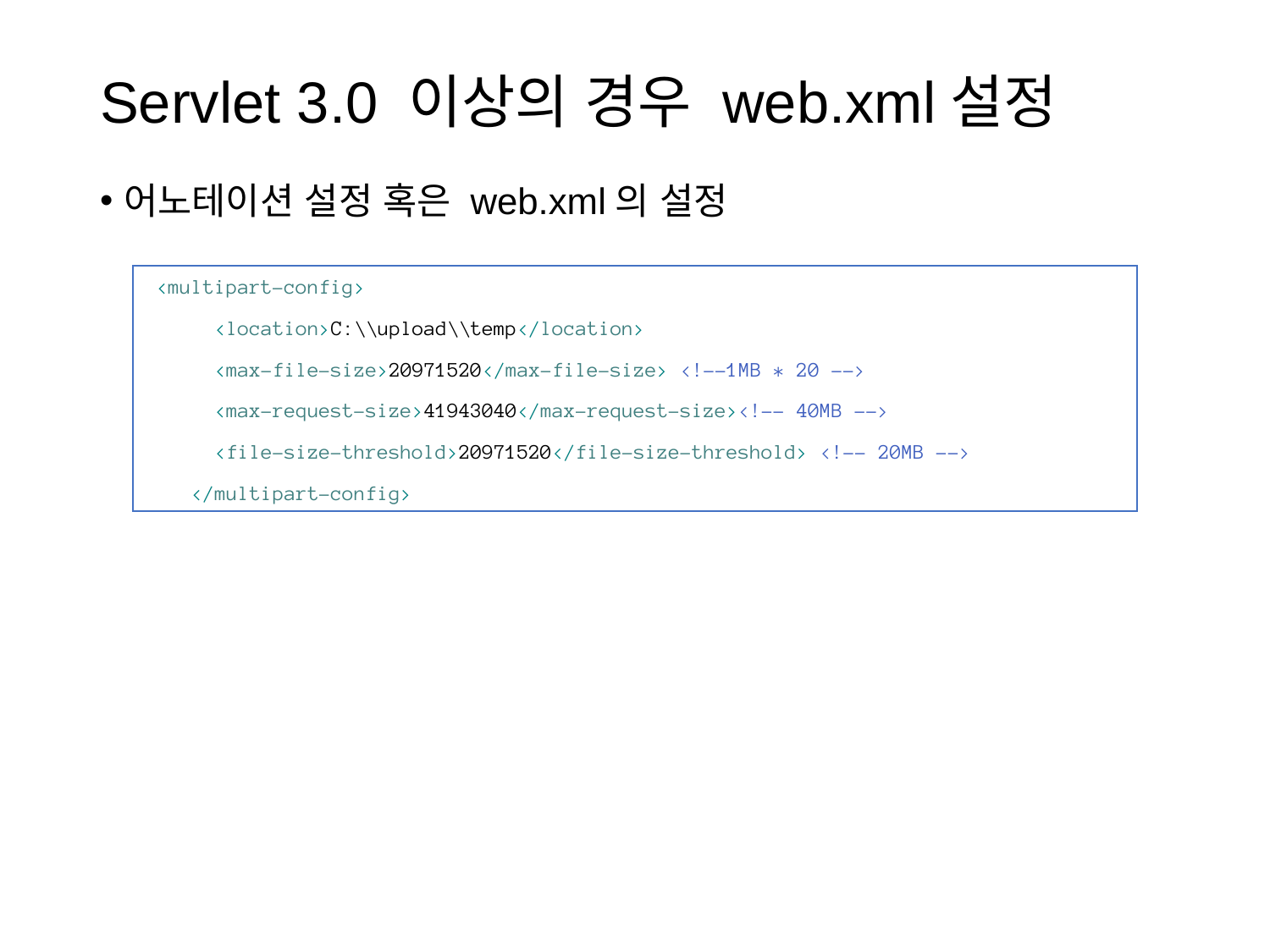

# Servlet 3.0 이상의 경우 web.xml설정
어노테이션 설정 혹은 web.xml의 설정
 <multipart-config>
      <location>C:\\upload\\temp</location>
      <max-file-size>20971520</max-file-size> <!--1MB * 20 -->
      <max-request-size>41943040</max-request-size><!-- 40MB -->
      <file-size-threshold>20971520</file-size-threshold> <!-- 20MB -->
    </multipart-config>